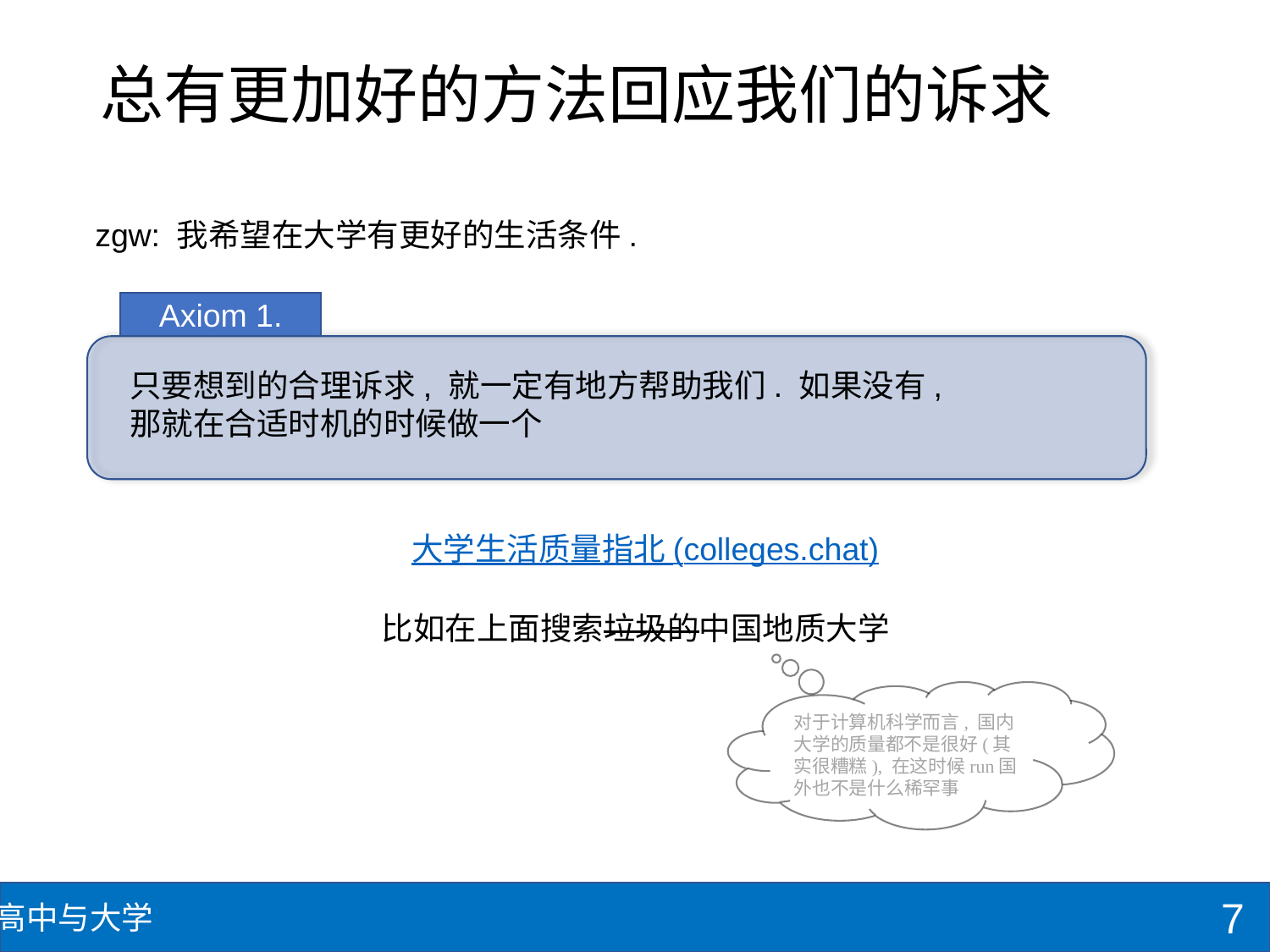

# 总有更加好的方法回应我们的诉求
zgw: 我希望在大学有更好的生活条件.
Axiom 1.

只要想到的合理诉求, 就一定有地方帮助我们. 如果没有, 那就在合适时机的时候做一个
大学生活质量指北 (colleges.chat)
比如在上面搜索垃圾的中国地质大学
对于计算机科学而言, 国内大学的质量都不是很好(其实很糟糕), 在这时候run国外也不是什么稀罕事
7